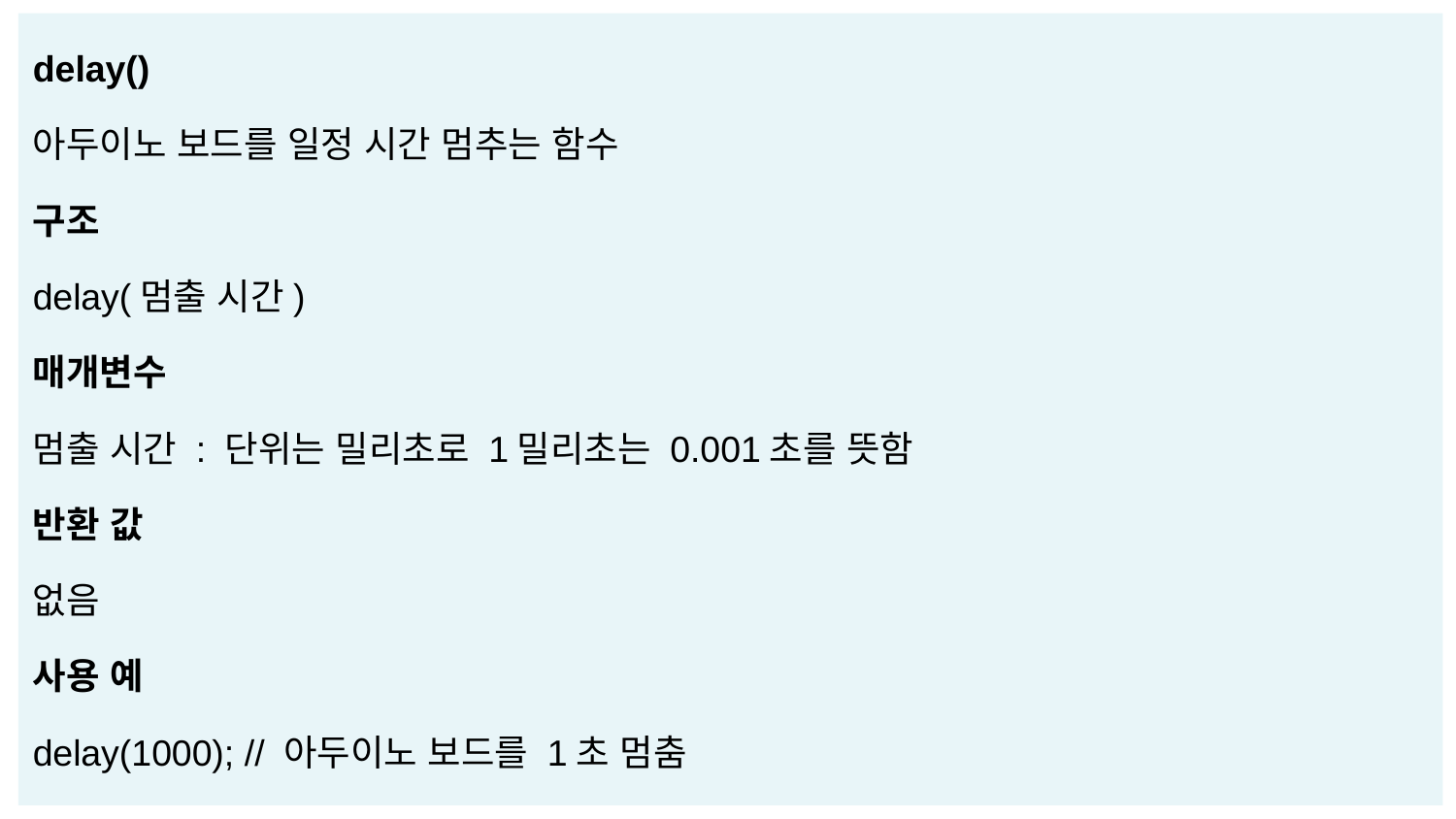

delay()
아두이노 보드를 일정 시간 멈추는 함수
구조
delay(멈출 시간)
매개변수
멈출 시간 : 단위는 밀리초로 1밀리초는 0.001초를 뜻함
반환 값
없음
사용 예
delay(1000); // 아두이노 보드를 1초 멈춤